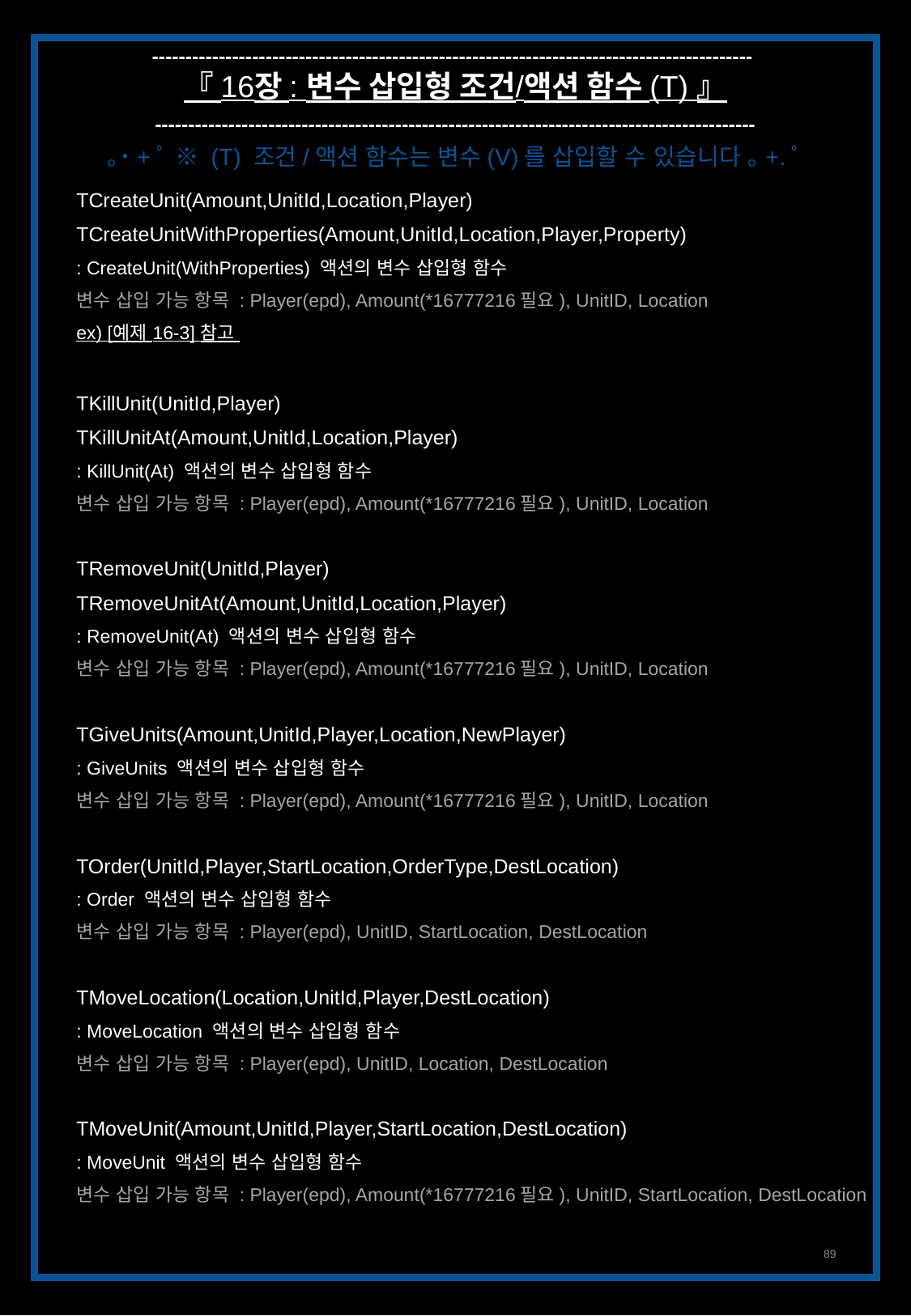

------------------------------------------------------------------------------------------
『 16장 : 변수 삽입형 조건/액션 함수 (T) 』
------------------------------------------------------------------------------------------

｡˙+ﾟ ※ (T) 조건/액션 함수는 변수(V)를 삽입할 수 있습니다 ｡+.ﾟ
TCreateUnit(Amount,UnitId,Location,Player)
TCreateUnitWithProperties(Amount,UnitId,Location,Player,Property)
: CreateUnit(WithProperties) 액션의 변수 삽입형 함수
변수 삽입 가능 항목 : Player(epd), Amount(*16777216필요), UnitID, Location
ex) [예제 16-3] 참고

TKillUnit(UnitId,Player)
TKillUnitAt(Amount,UnitId,Location,Player)
: KillUnit(At) 액션의 변수 삽입형 함수
변수 삽입 가능 항목 : Player(epd), Amount(*16777216필요), UnitID, Location

TRemoveUnit(UnitId,Player)
TRemoveUnitAt(Amount,UnitId,Location,Player)
: RemoveUnit(At) 액션의 변수 삽입형 함수
변수 삽입 가능 항목 : Player(epd), Amount(*16777216필요), UnitID, Location

TGiveUnits(Amount,UnitId,Player,Location,NewPlayer)
: GiveUnits 액션의 변수 삽입형 함수
변수 삽입 가능 항목 : Player(epd), Amount(*16777216필요), UnitID, Location

TOrder(UnitId,Player,StartLocation,OrderType,DestLocation)
: Order 액션의 변수 삽입형 함수
변수 삽입 가능 항목 : Player(epd), UnitID, StartLocation, DestLocation

TMoveLocation(Location,UnitId,Player,DestLocation)
: MoveLocation 액션의 변수 삽입형 함수
변수 삽입 가능 항목 : Player(epd), UnitID, Location, DestLocation

TMoveUnit(Amount,UnitId,Player,StartLocation,DestLocation)
: MoveUnit 액션의 변수 삽입형 함수
변수 삽입 가능 항목 : Player(epd), Amount(*16777216필요), UnitID, StartLocation, DestLocation
89